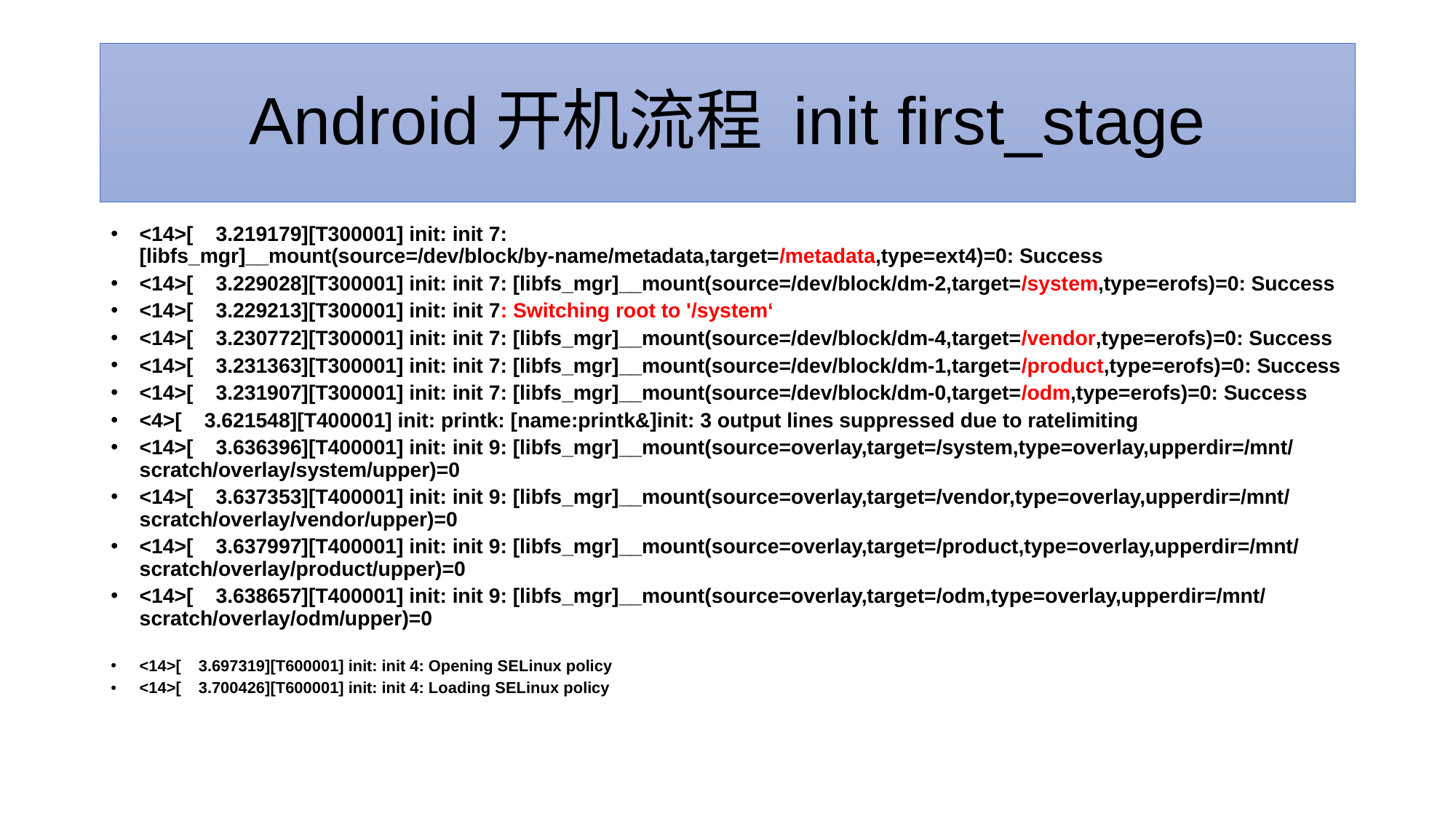

# Android开机流程 init first_stage
<14>[    3.219179][T300001] init: init 7: [libfs_mgr]__mount(source=/dev/block/by-name/metadata,target=/metadata,type=ext4)=0: Success
<14>[    3.229028][T300001] init: init 7: [libfs_mgr]__mount(source=/dev/block/dm-2,target=/system,type=erofs)=0: Success
<14>[    3.229213][T300001] init: init 7: Switching root to '/system‘
<14>[    3.230772][T300001] init: init 7: [libfs_mgr]__mount(source=/dev/block/dm-4,target=/vendor,type=erofs)=0: Success
<14>[    3.231363][T300001] init: init 7: [libfs_mgr]__mount(source=/dev/block/dm-1,target=/product,type=erofs)=0: Success
<14>[    3.231907][T300001] init: init 7: [libfs_mgr]__mount(source=/dev/block/dm-0,target=/odm,type=erofs)=0: Success
<4>[    3.621548][T400001] init: printk: [name:printk&]init: 3 output lines suppressed due to ratelimiting
<14>[    3.636396][T400001] init: init 9: [libfs_mgr]__mount(source=overlay,target=/system,type=overlay,upperdir=/mnt/scratch/overlay/system/upper)=0
<14>[    3.637353][T400001] init: init 9: [libfs_mgr]__mount(source=overlay,target=/vendor,type=overlay,upperdir=/mnt/scratch/overlay/vendor/upper)=0
<14>[    3.637997][T400001] init: init 9: [libfs_mgr]__mount(source=overlay,target=/product,type=overlay,upperdir=/mnt/scratch/overlay/product/upper)=0
<14>[    3.638657][T400001] init: init 9: [libfs_mgr]__mount(source=overlay,target=/odm,type=overlay,upperdir=/mnt/scratch/overlay/odm/upper)=0

<14>[    3.697319][T600001] init: init 4: Opening SELinux policy
<14>[    3.700426][T600001] init: init 4: Loading SELinux policy